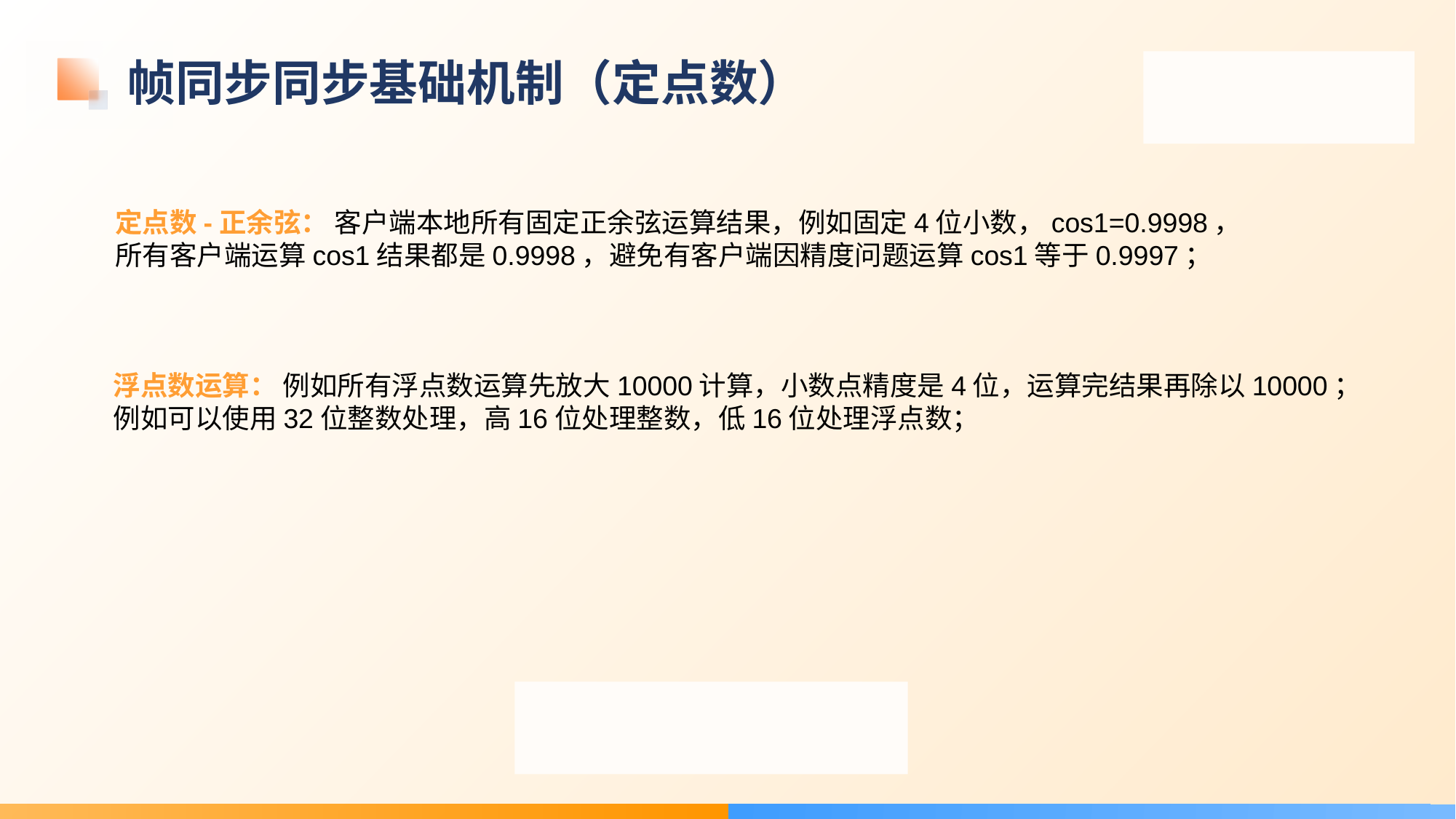

# 帧同步同步基础机制（定点数）

定点数-正余弦： 客户端本地所有固定正余弦运算结果，例如固定4位小数，cos1=0.9998，
所有客户端运算cos1结果都是0.9998，避免有客户端因精度问题运算cos1等于0.9997；
浮点数运算： 例如所有浮点数运算先放大10000计算，小数点精度是4位，运算完结果再除以10000；
例如可以使用32位整数处理，高16位处理整数，低16位处理浮点数；